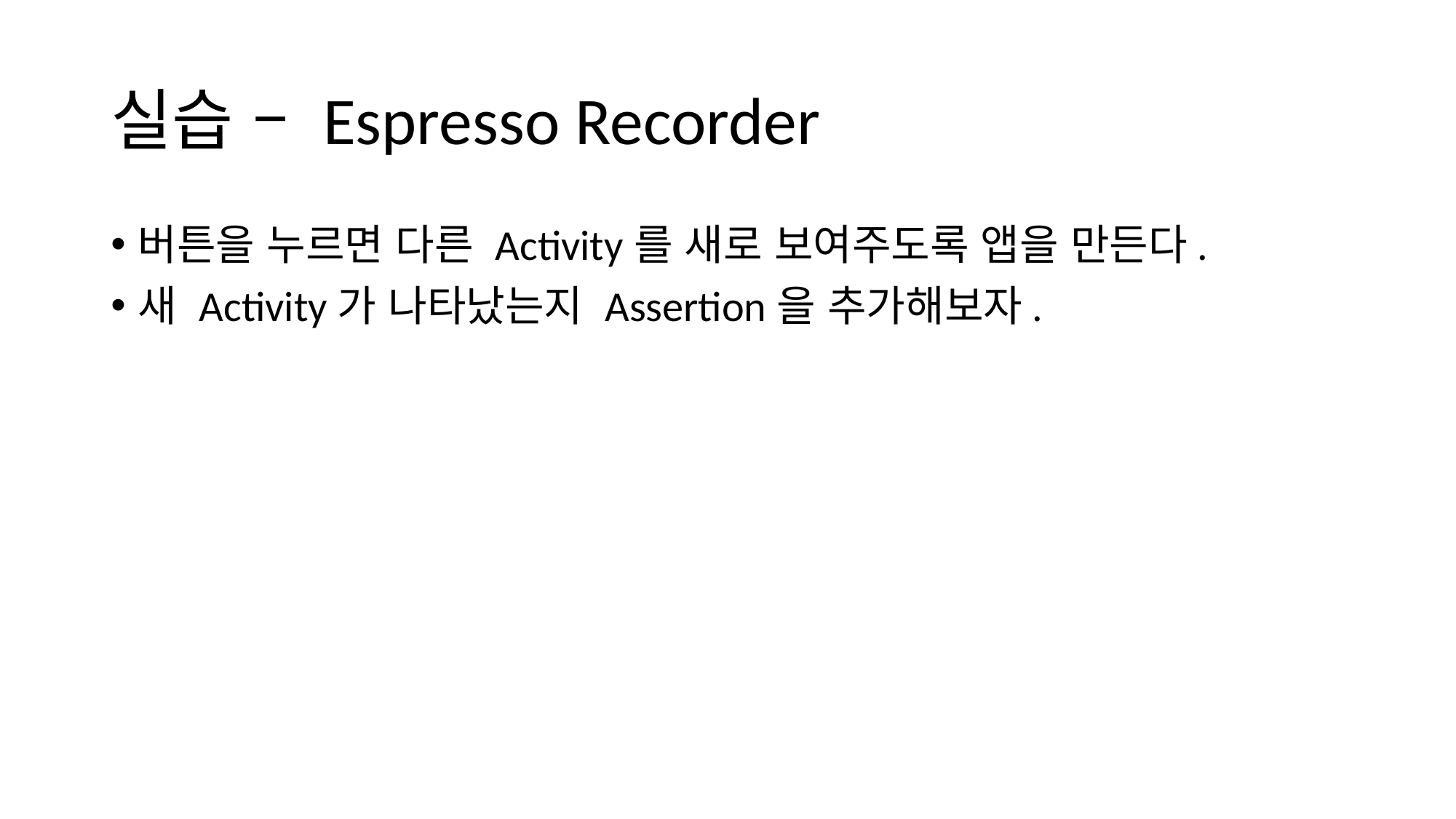

# 실습 – Espresso Recorder
버튼을 누르면 다른 Activity를 새로 보여주도록 앱을 만든다.
새 Activity가 나타났는지 Assertion을 추가해보자.